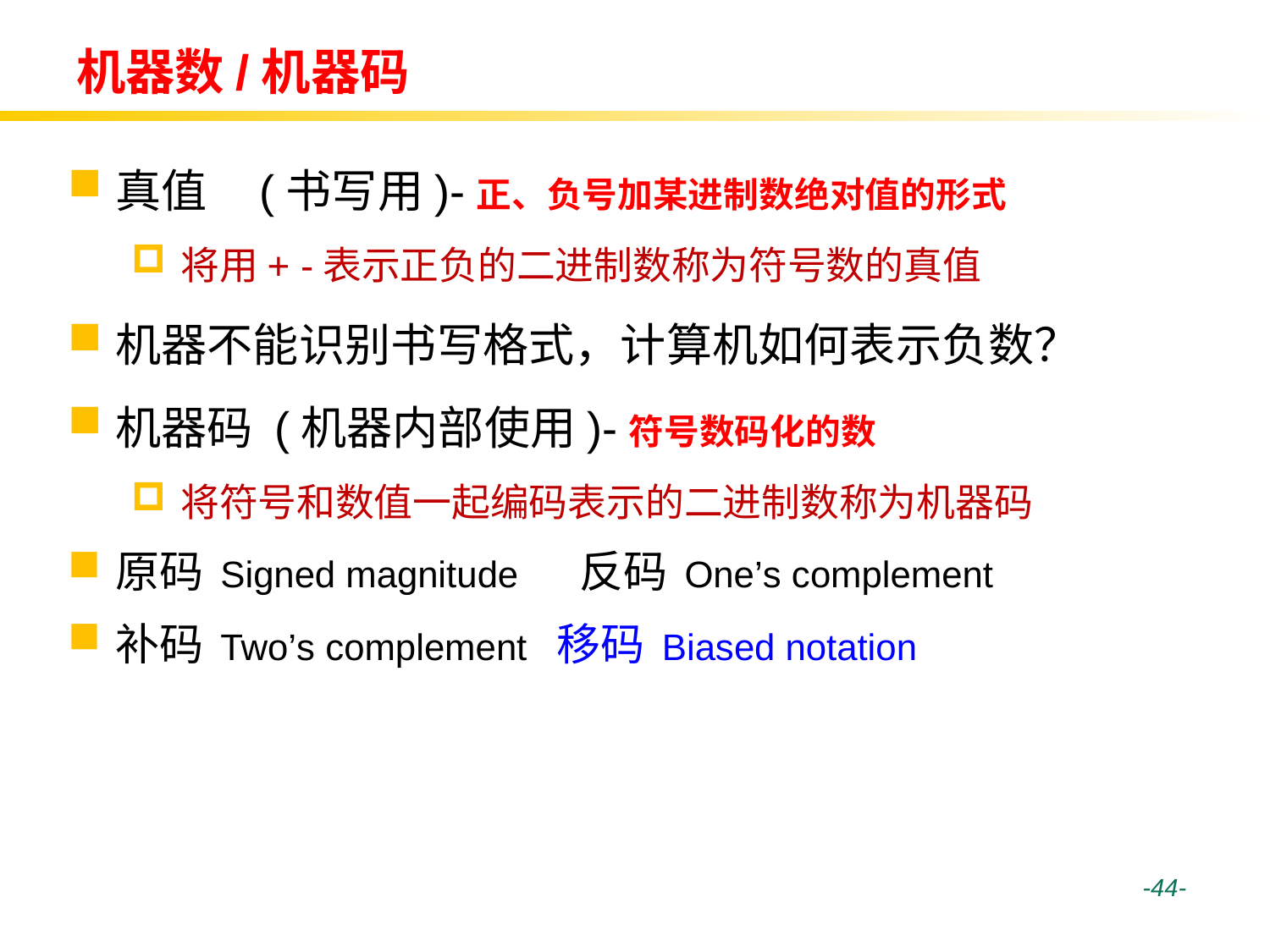

# 机器数/机器码
真值    (书写用)-正、负号加某进制数绝对值的形式
将用+ -表示正负的二进制数称为符号数的真值
机器不能识别书写格式，计算机如何表示负数？
机器码 (机器内部使用)-符号数码化的数
将符号和数值一起编码表示的二进制数称为机器码
原码 Signed magnitude     反码 One’s complement
补码 Two’s complement  移码 Biased notation

 -44-